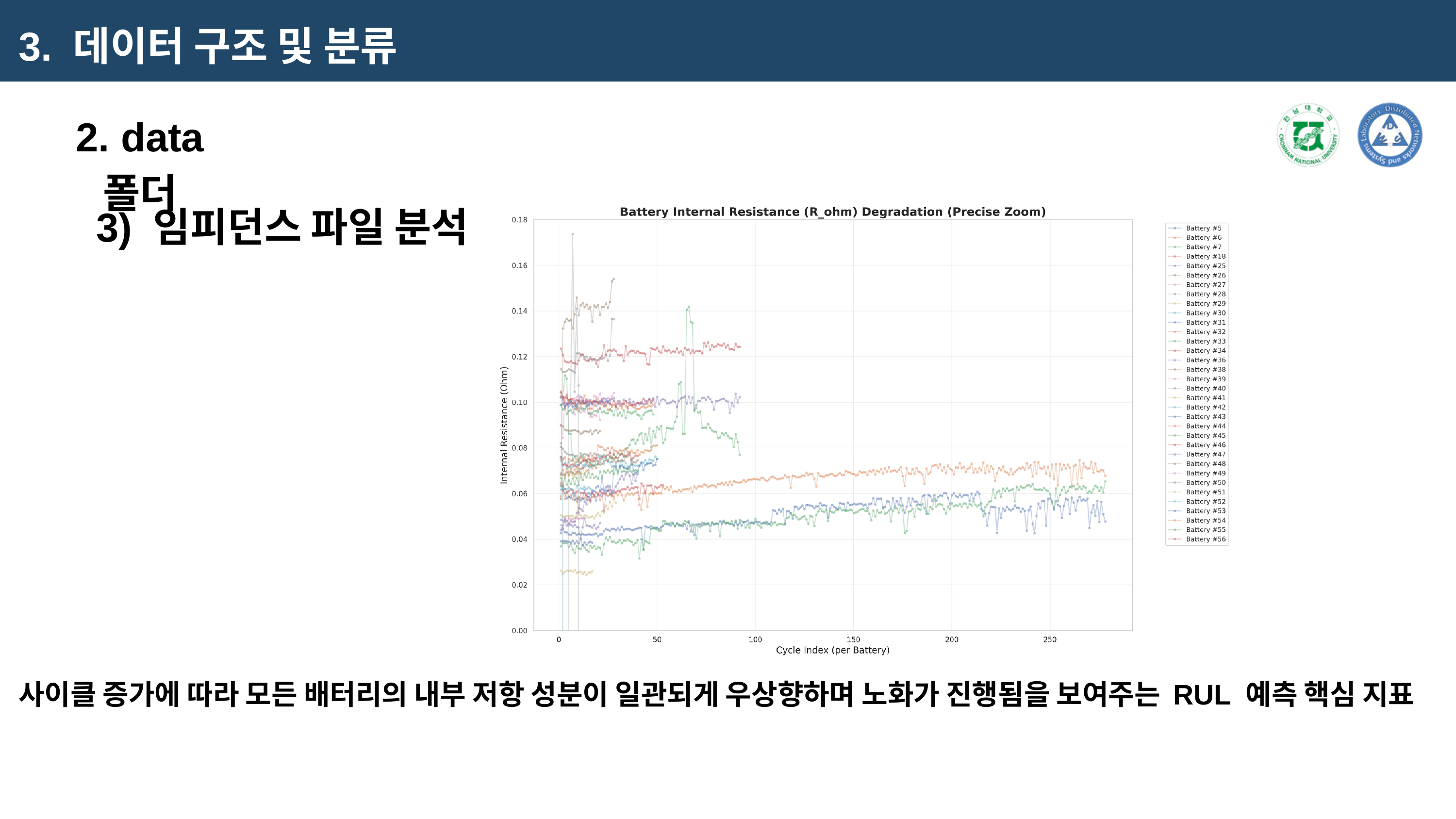

3. 데이터 구조 및 분류
2. data 폴더
3) 임피던스 파일 분석

사이클 증가에 따라 모든 배터리의 내부 저항 성분이 일관되게 우상향하며 노화가 진행됨을 보여주는 RUL 예측 핵심 지표